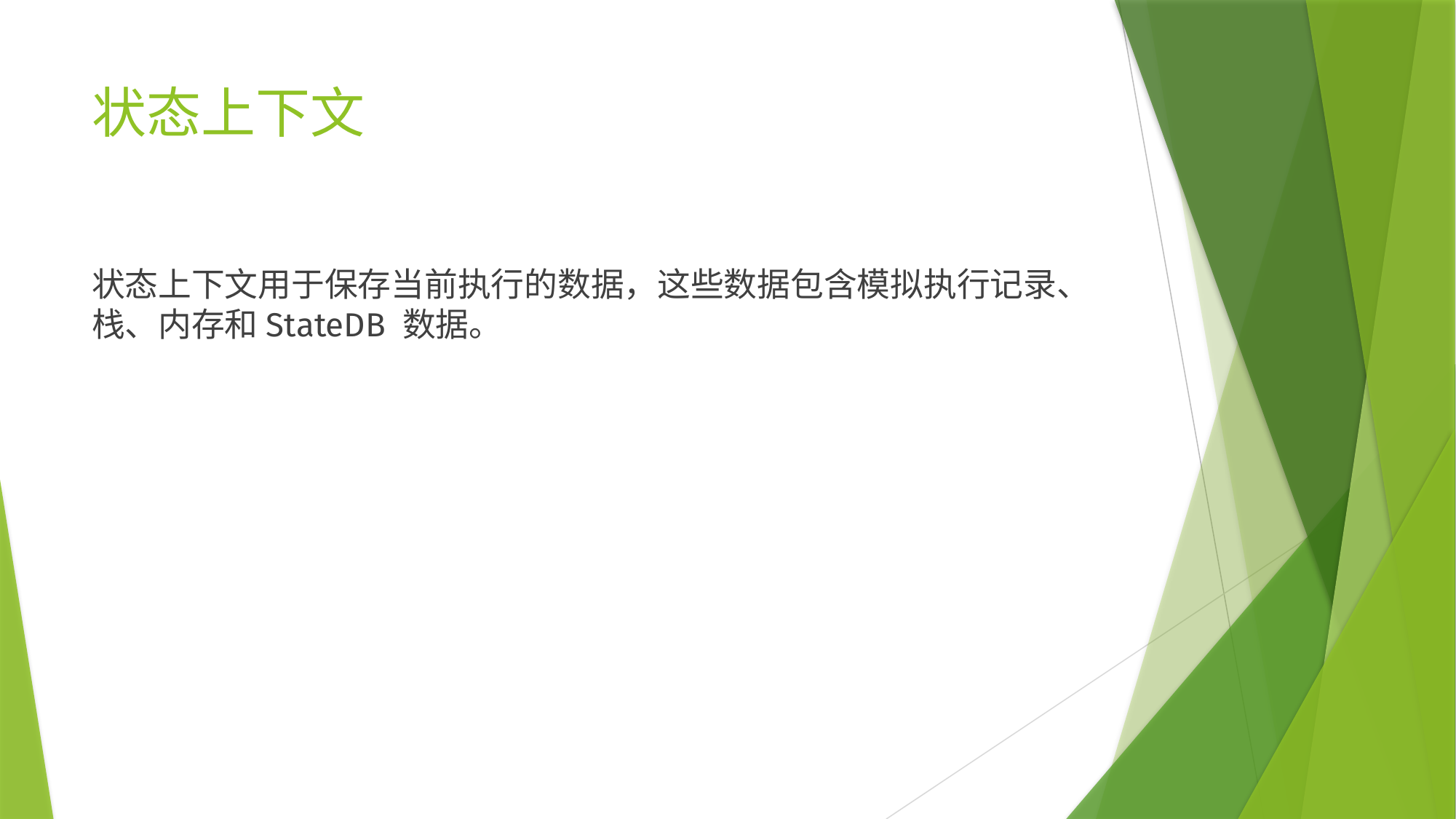

# 状态上下文
状态上下文用于保存当前执行的数据，这些数据包含模拟执行记录、栈、内存和StateDB 数据。